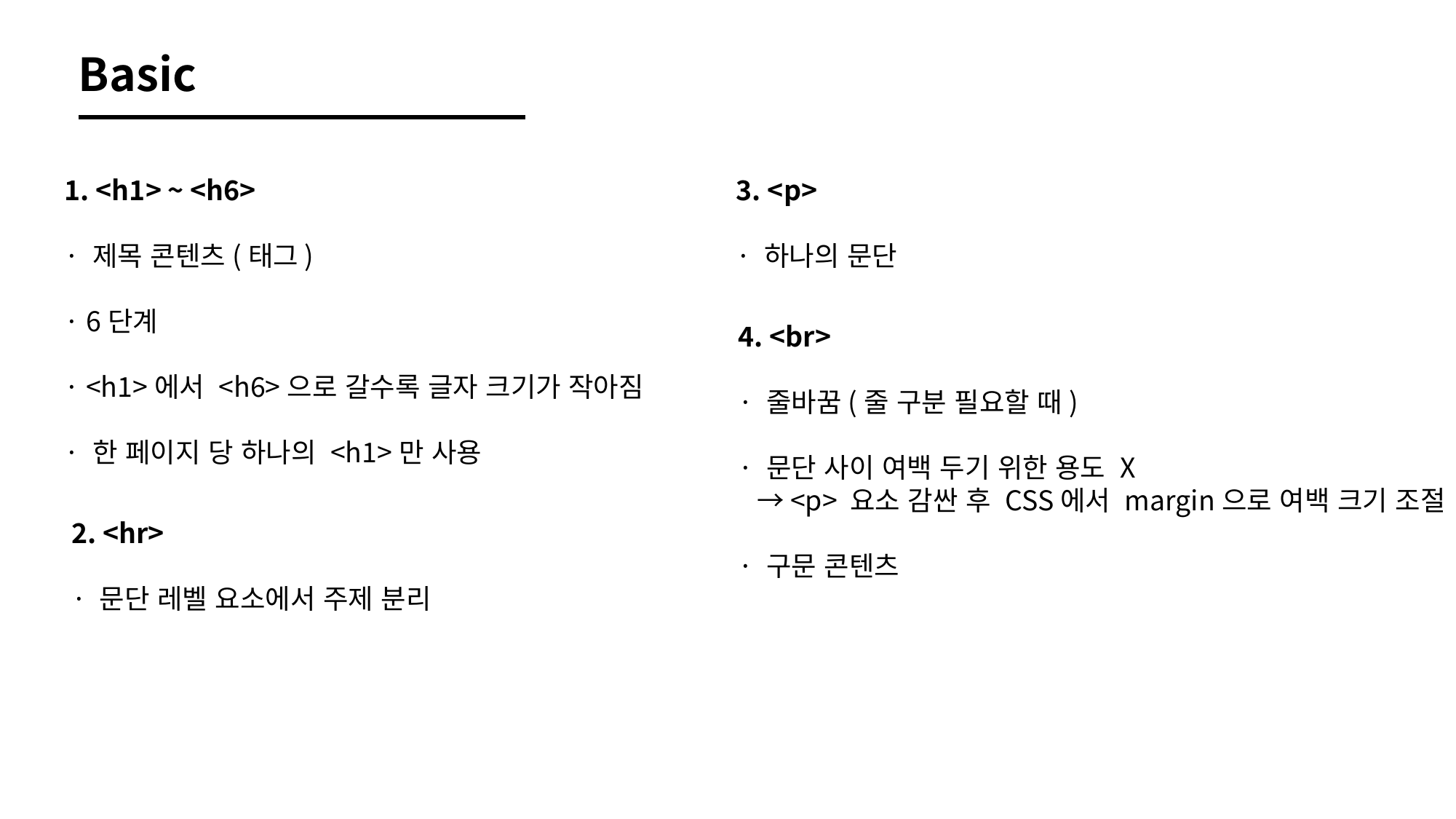

Basic
1. <h1> ~ <h6>

· 제목 콘텐츠(태그)

· 6단계

· <h1>에서 <h6>으로 갈수록 글자 크기가 작아짐

· 한 페이지 당 하나의 <h1>만 사용
3. <p>

· 하나의 문단
4. <br>

· 줄바꿈(줄 구분 필요할 때)

· 문단 사이 여백 두기 위한 용도 X
   → <p> 요소 감싼 후 CSS에서 margin으로 여백 크기 조절

· 구문 콘텐츠
2. <hr>

· 문단 레벨 요소에서 주제 분리